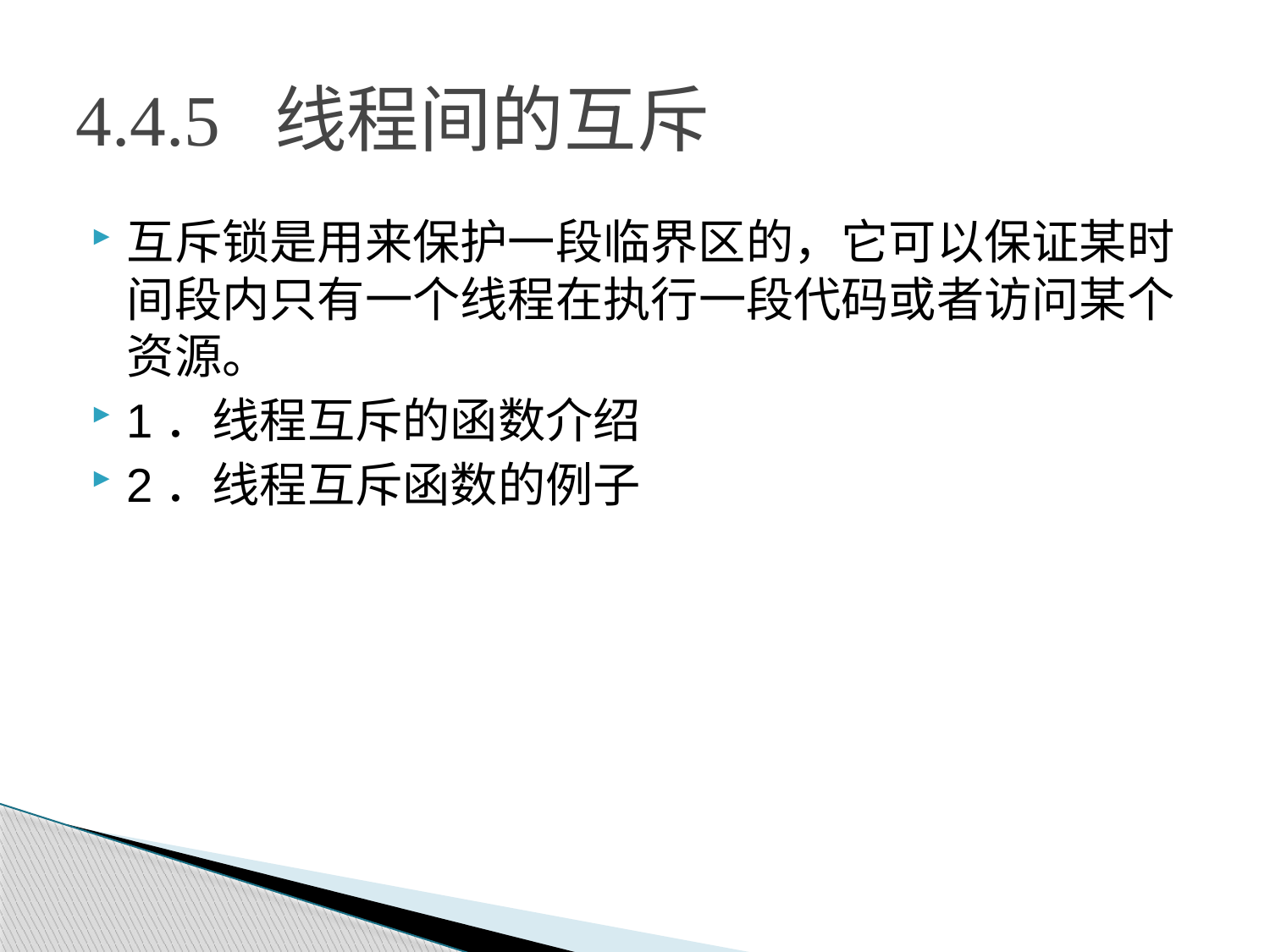

# 4.4.5  线程间的互斥
互斥锁是用来保护一段临界区的，它可以保证某时间段内只有一个线程在执行一段代码或者访问某个资源。
1．线程互斥的函数介绍
2．线程互斥函数的例子